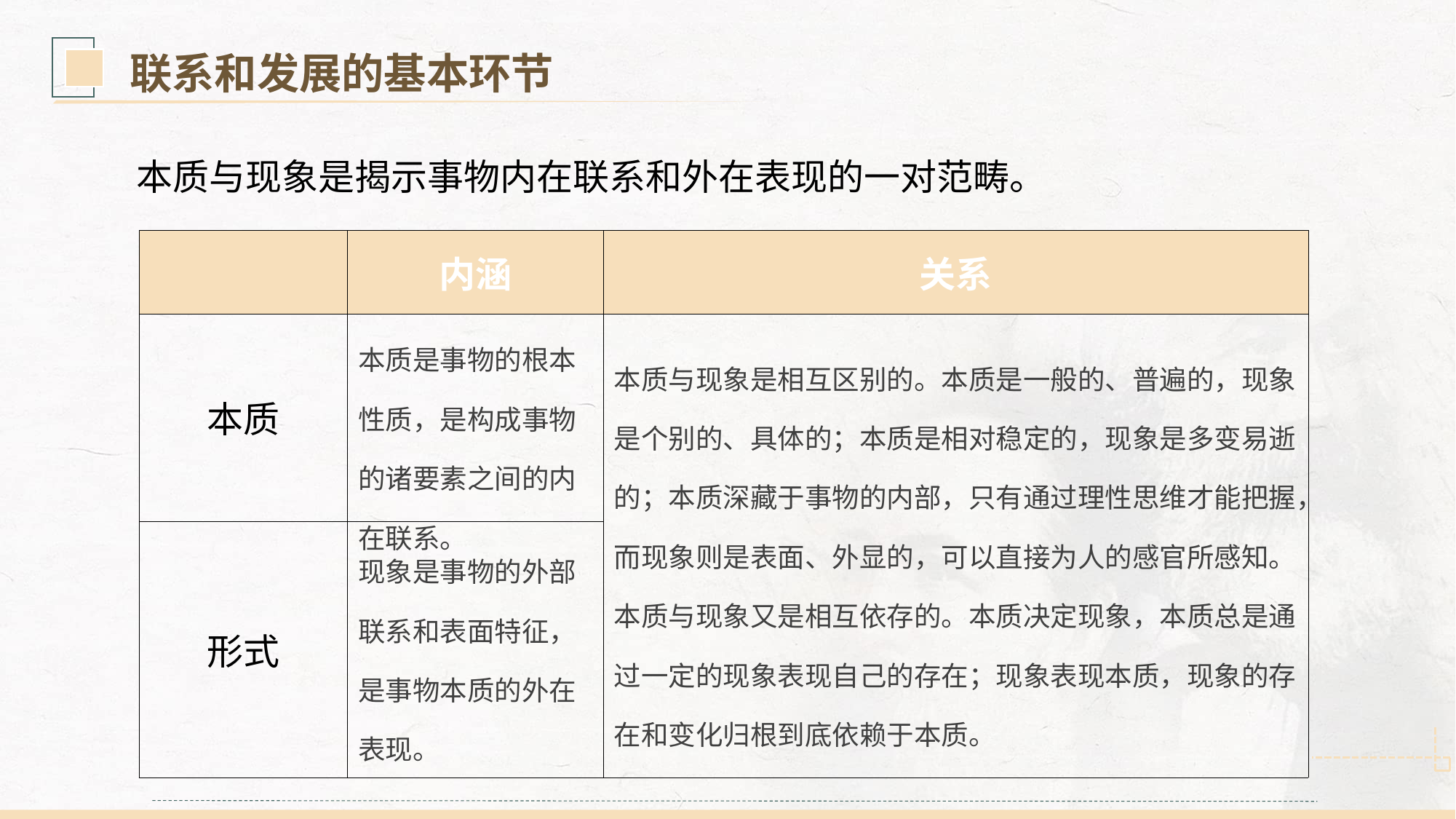

联系和发展的基本环节

本质与现象是揭示事物内在联系和外在表现的一对范畴。
|  | 内涵 | 关系 |
| --- | --- | --- |
| 本质 | 本质是事物的根本性质，是构成事物的诸要素之间的内在联系。 | 本质与现象是相互区别的。本质是一般的、普遍的，现象是个别的、具体的；本质是相对稳定的，现象是多变易逝的；本质深藏于事物的内部，只有通过理性思维才能把握，而现象则是表面、外显的，可以直接为人的感官所感知。 本质与现象又是相互依存的。本质决定现象，本质总是通过一定的现象表现自己的存在；现象表现本质，现象的存在和变化归根到底依赖于本质。 |
| 形式 | 现象是事物的外部联系和表面特征，是事物本质的外在表现。 |  |